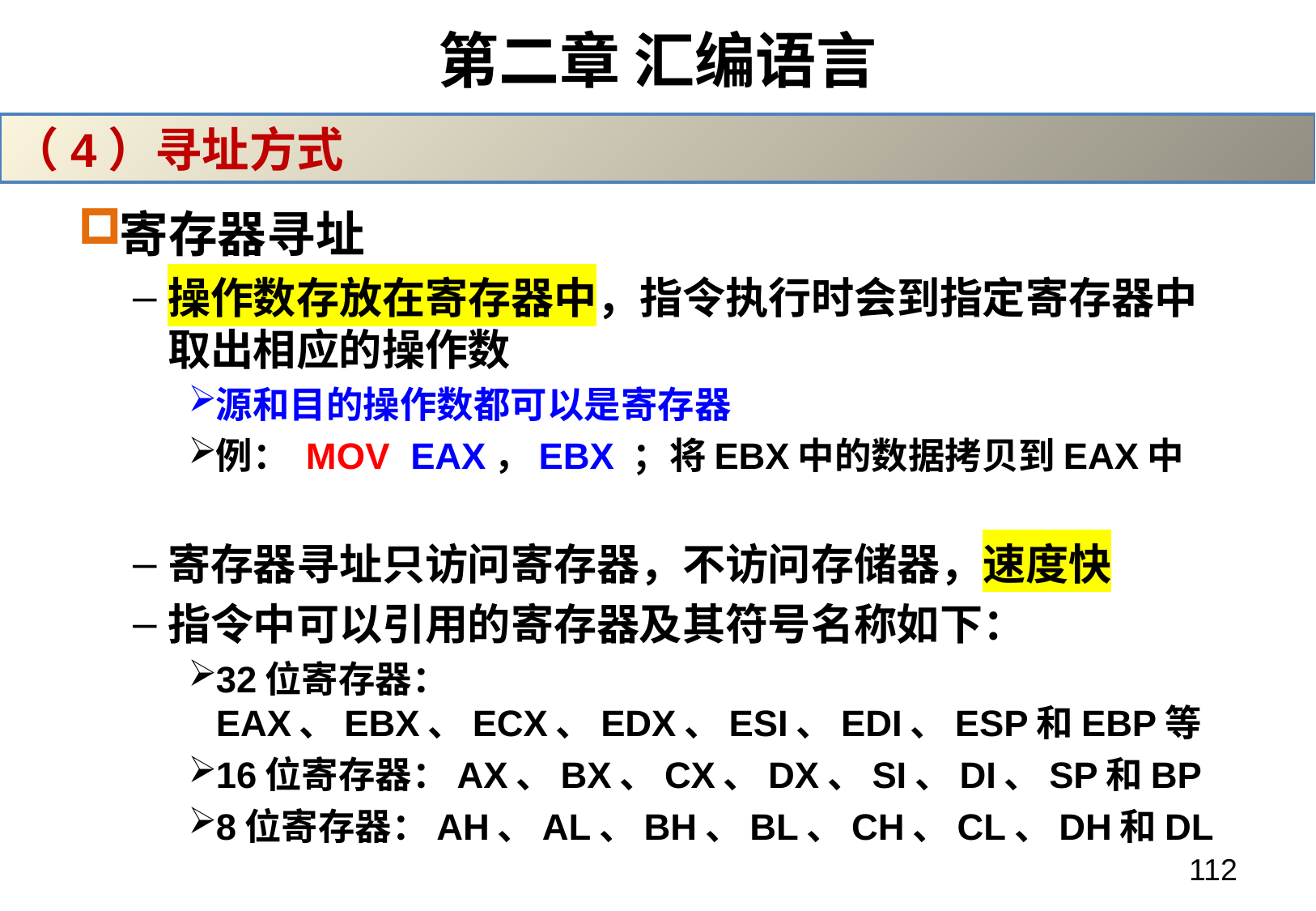

# 第二章 汇编语言
（4）寻址方式
寄存器寻址
操作数存放在寄存器中，指令执行时会到指定寄存器中取出相应的操作数
源和目的操作数都可以是寄存器
例： MOV  EAX，EBX ；将EBX中的数据拷贝到EAX中

寄存器寻址只访问寄存器，不访问存储器，速度快
指令中可以引用的寄存器及其符号名称如下：
32位寄存器：EAX、EBX、ECX、EDX、ESI、EDI、ESP和EBP等
16位寄存器：AX、BX、CX、DX、SI、DI、SP和BP
8位寄存器：AH、AL、BH、BL、CH、CL、DH和DL
112